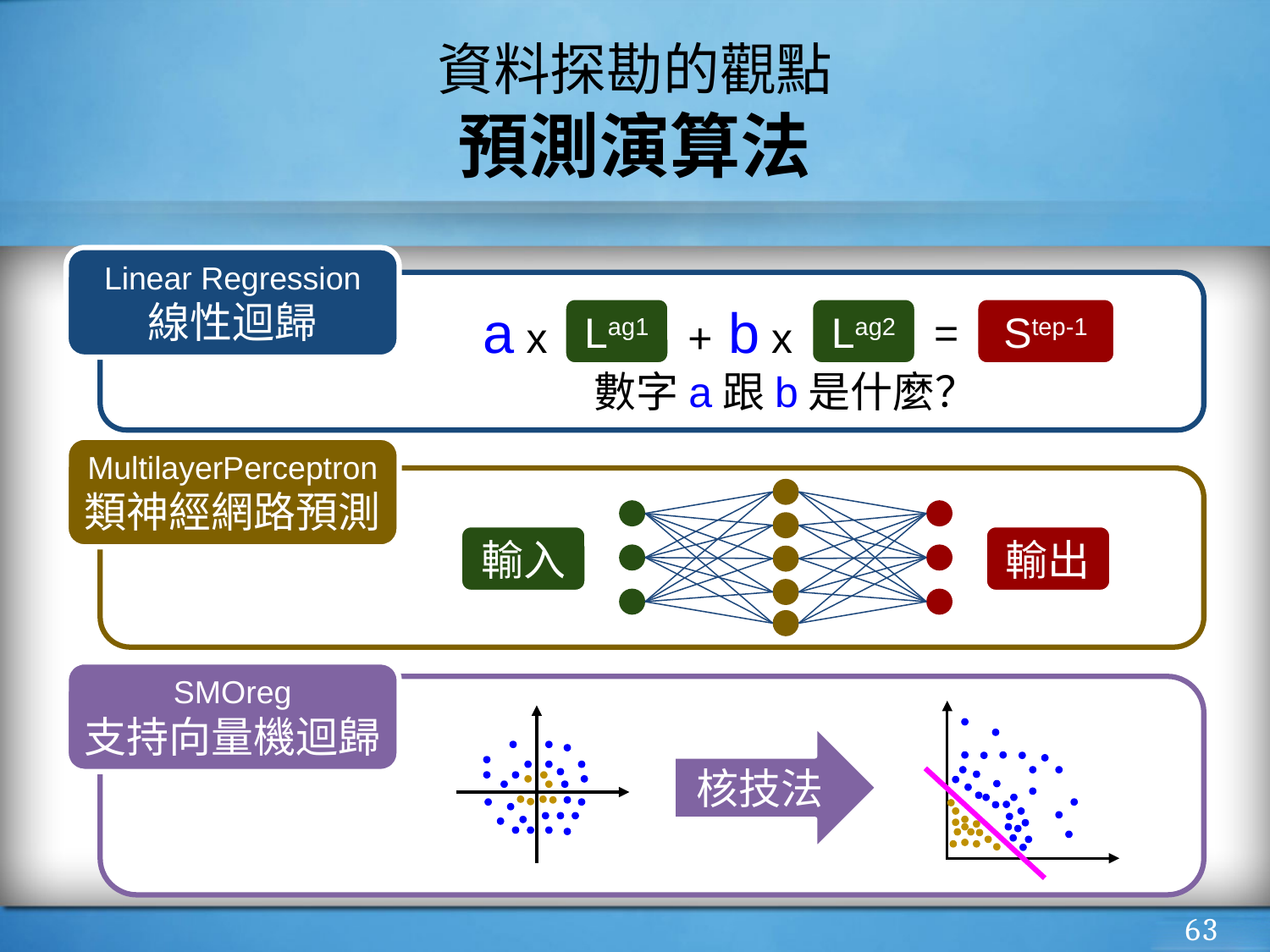

# 資料探勘的觀點
預測演算法
Linear Regression
線性迴歸

Lag1
Lag2
Step-1
a x
+ b x
=
數字a跟b是什麼？
MultilayerPerceptron
類神經網路預測

輸入
輸出

SMOreg
支持向量機迴歸

核技法

63